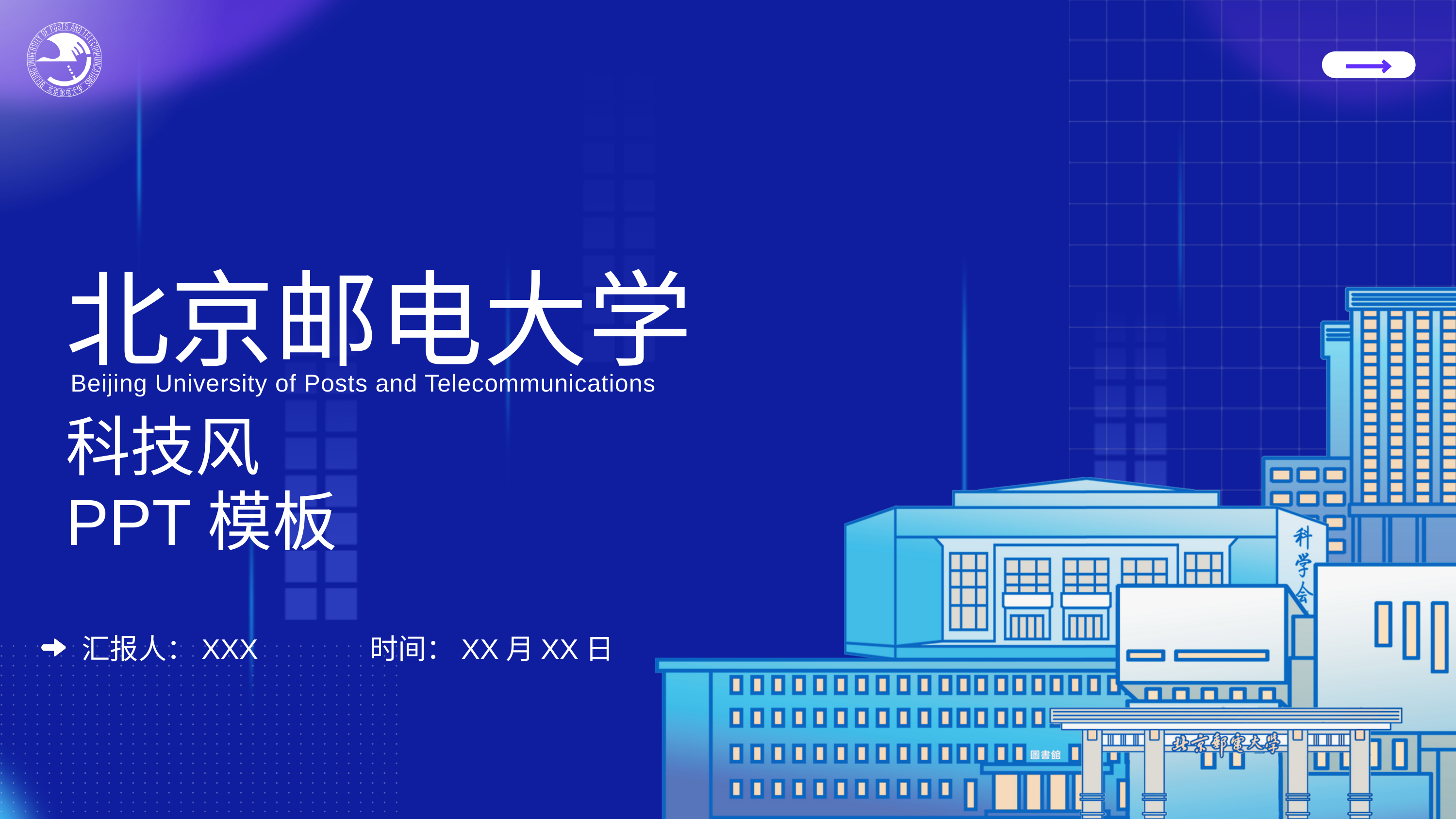

北京邮电大学

Beijing University of Posts and Telecommunications
科技风
PPT模板
汇报人：XXX
时间：XX月XX日